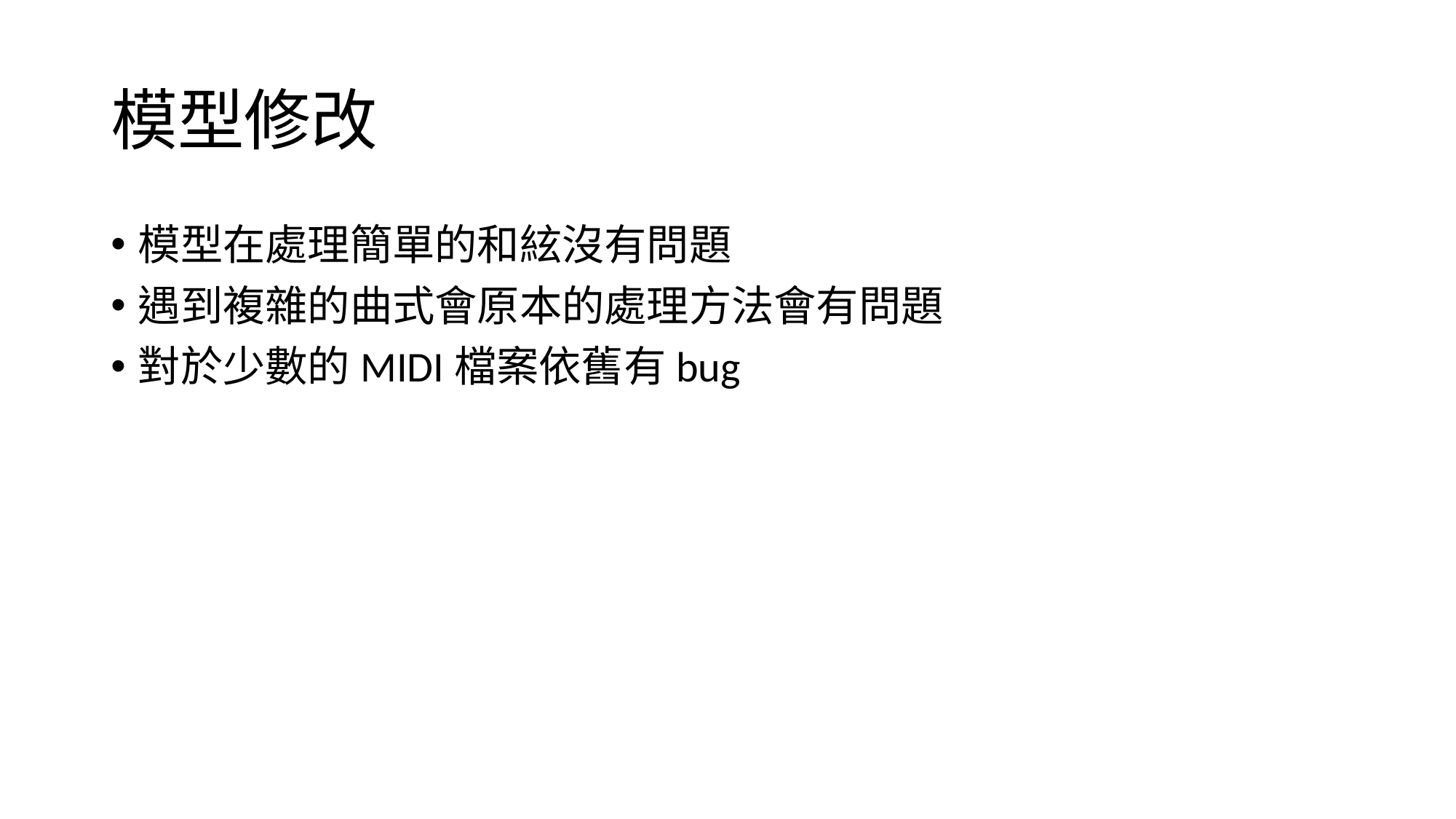

# 模型修改
模型在處理簡單的和絃沒有問題
遇到複雜的曲式會原本的處理方法會有問題
對於少數的MIDI檔案依舊有bug